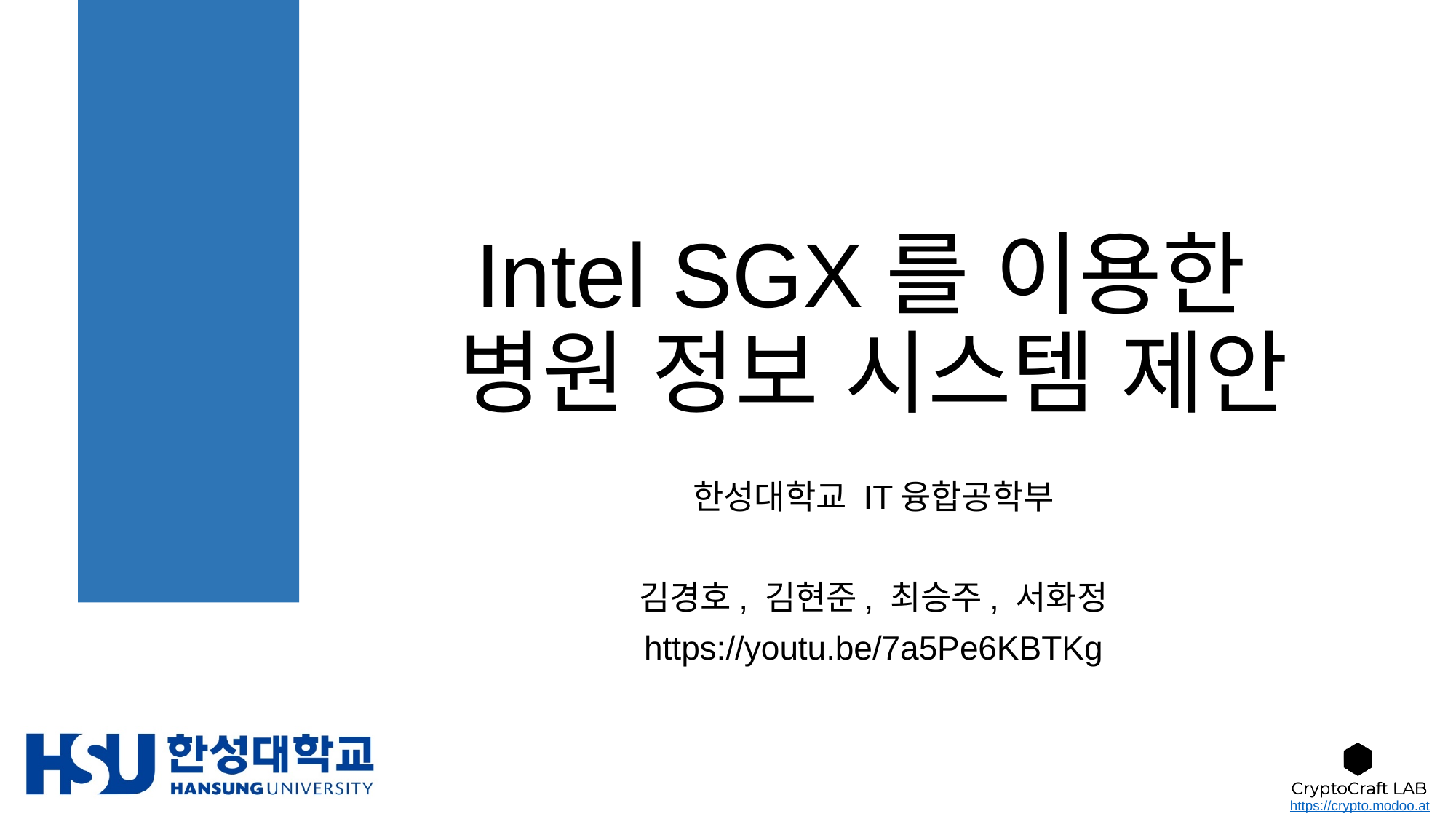

# Intel SGX를 이용한 병원 정보 시스템 제안
한성대학교 IT융합공학부

김경호, 김현준, 최승주, 서화정
https://youtu.be/7a5Pe6KBTKg